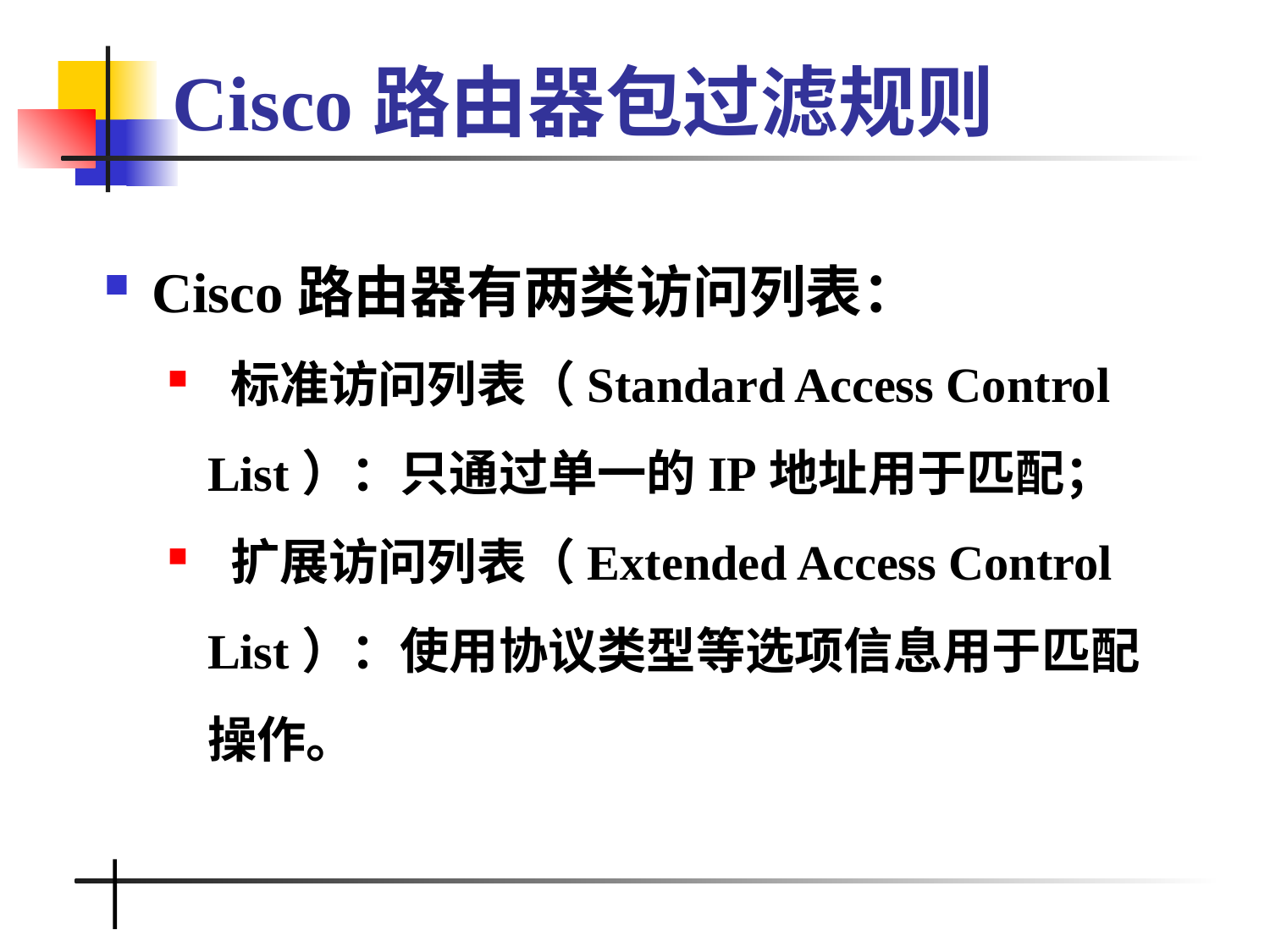

# Cisco路由器包过滤规则
Cisco路由器有两类访问列表：
 标准访问列表（Standard Access Control List）：只通过单一的IP地址用于匹配；
 扩展访问列表（Extended Access Control List）：使用协议类型等选项信息用于匹配操作。